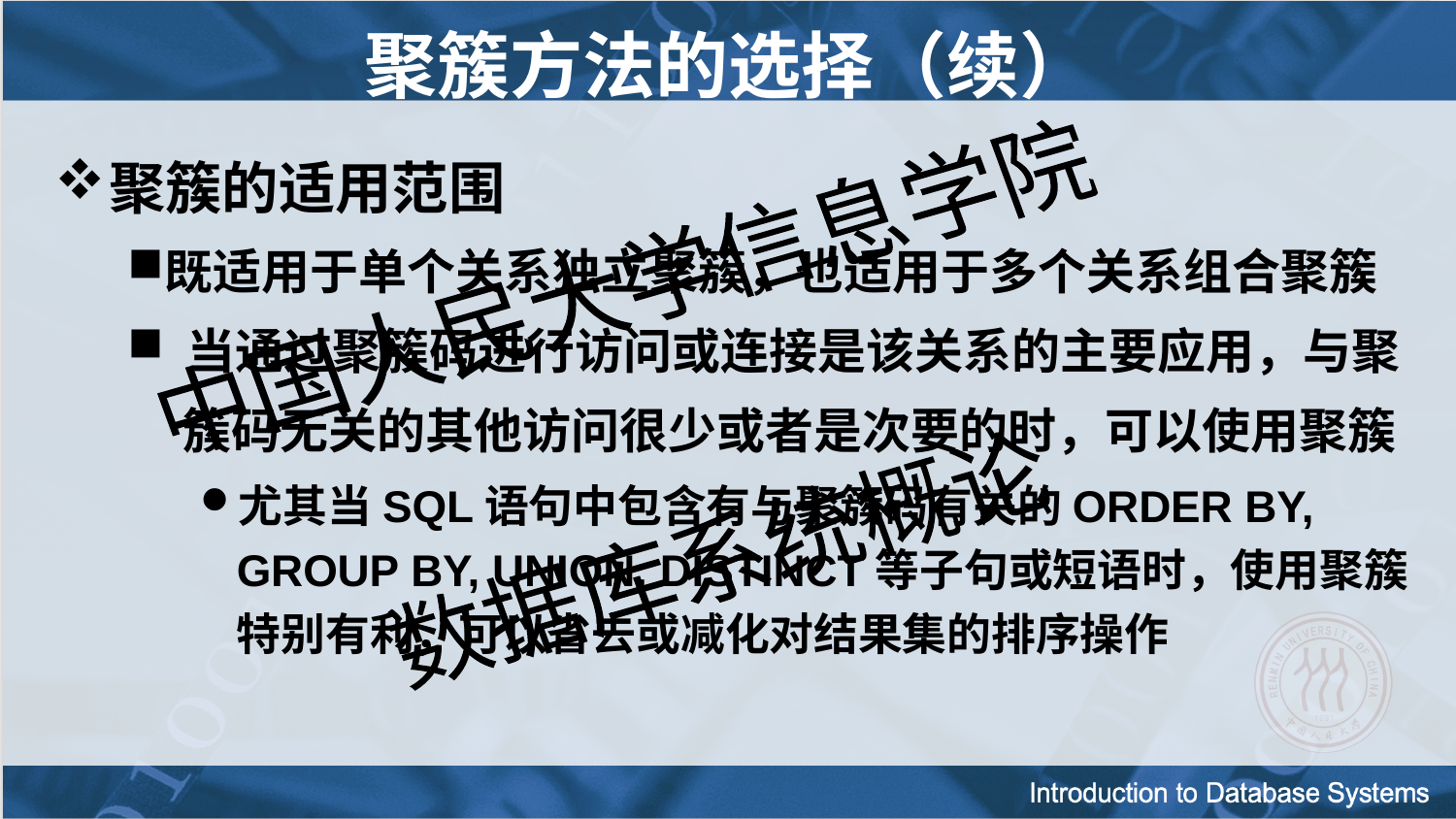

聚簇方法的选择（续）
聚簇的适用范围
既适用于单个关系独立聚簇，也适用于多个关系组合聚簇
 当通过聚簇码进行访问或连接是该关系的主要应用，与聚
    簇码无关的其他访问很少或者是次要的时，可以使用聚簇
尤其当SQL语句中包含有与聚簇码有关的ORDER BY, GROUP BY, UNION, DISTINCT等子句或短语时，使用聚簇特别有利，可以省去或减化对结果集的排序操作